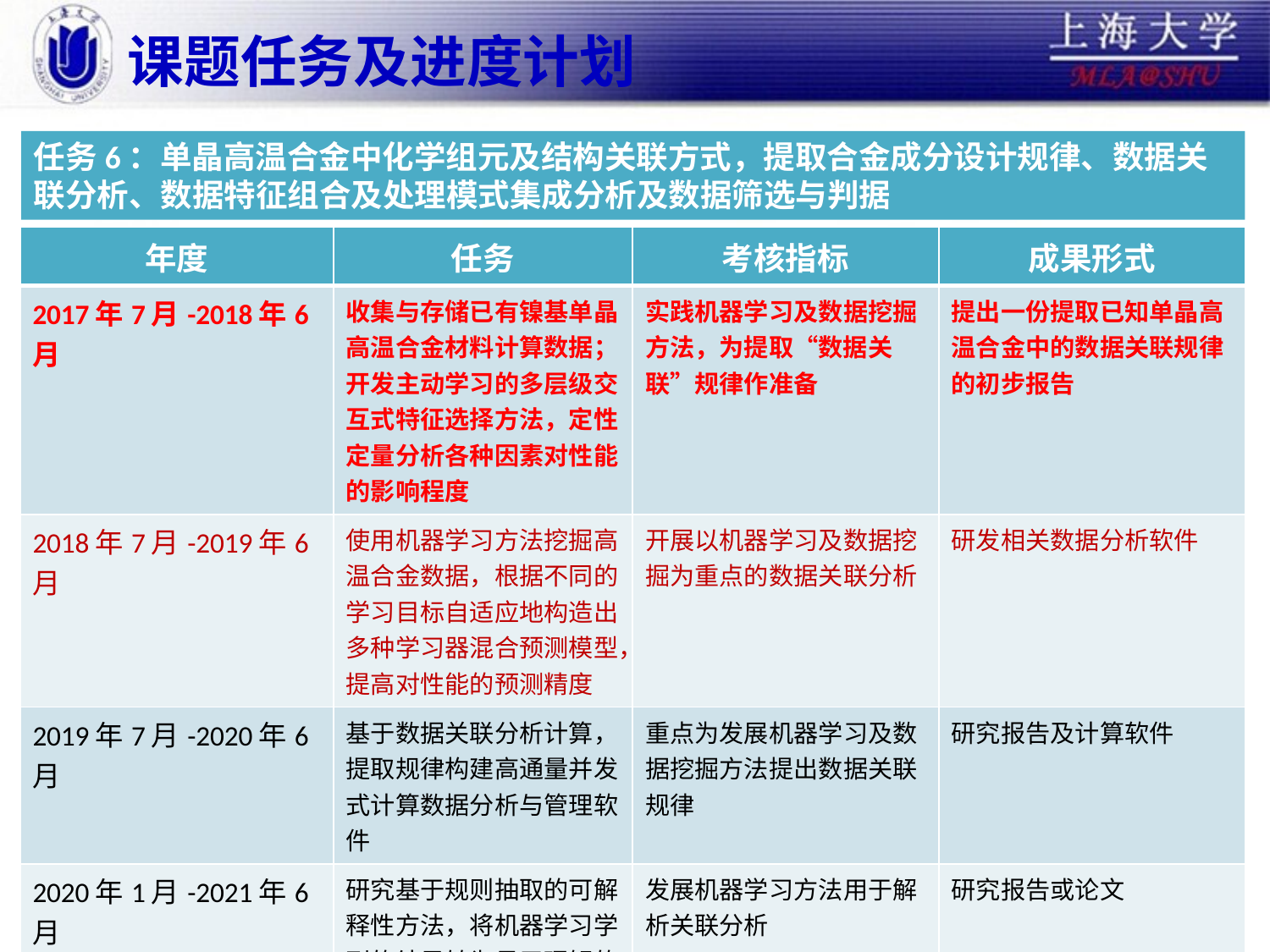

# 课题任务及进度计划
任务6：单晶高温合金中化学组元及结构关联方式，提取合金成分设计规律、数据关联分析、数据特征组合及处理模式集成分析及数据筛选与判据
| 年度 | 任务 | 考核指标 | 成果形式 |
| --- | --- | --- | --- |
| 2017年7月-2018年6月 | 收集与存储已有镍基单晶高温合金材料计算数据；开发主动学习的多层级交互式特征选择方法，定性定量分析各种因素对性能的影响程度 | 实践机器学习及数据挖掘方法，为提取“数据关联”规律作准备 | 提出一份提取已知单晶高温合金中的数据关联规律的初步报告 |
| 2018年7月-2019年6月 | 使用机器学习方法挖掘高温合金数据，根据不同的学习目标自适应地构造出多种学习器混合预测模型，提高对性能的预测精度 | 开展以机器学习及数据挖掘为重点的数据关联分析 | 研发相关数据分析软件 |
| 2019年7月-2020年6月 | 基于数据关联分析计算，提取规律构建高通量并发式计算数据分析与管理软件 | 重点为发展机器学习及数据挖掘方法提出数据关联规律 | 研究报告及计算软件 |
| 2020年1月-2021年6月 | 研究基于规则抽取的可解释性方法，将机器学习学到的结果转为易于理解的if-then-else规则，提高预测方法的可解释性 | 发展机器学习方法用于解析关联分析 | 研究报告或论文 |